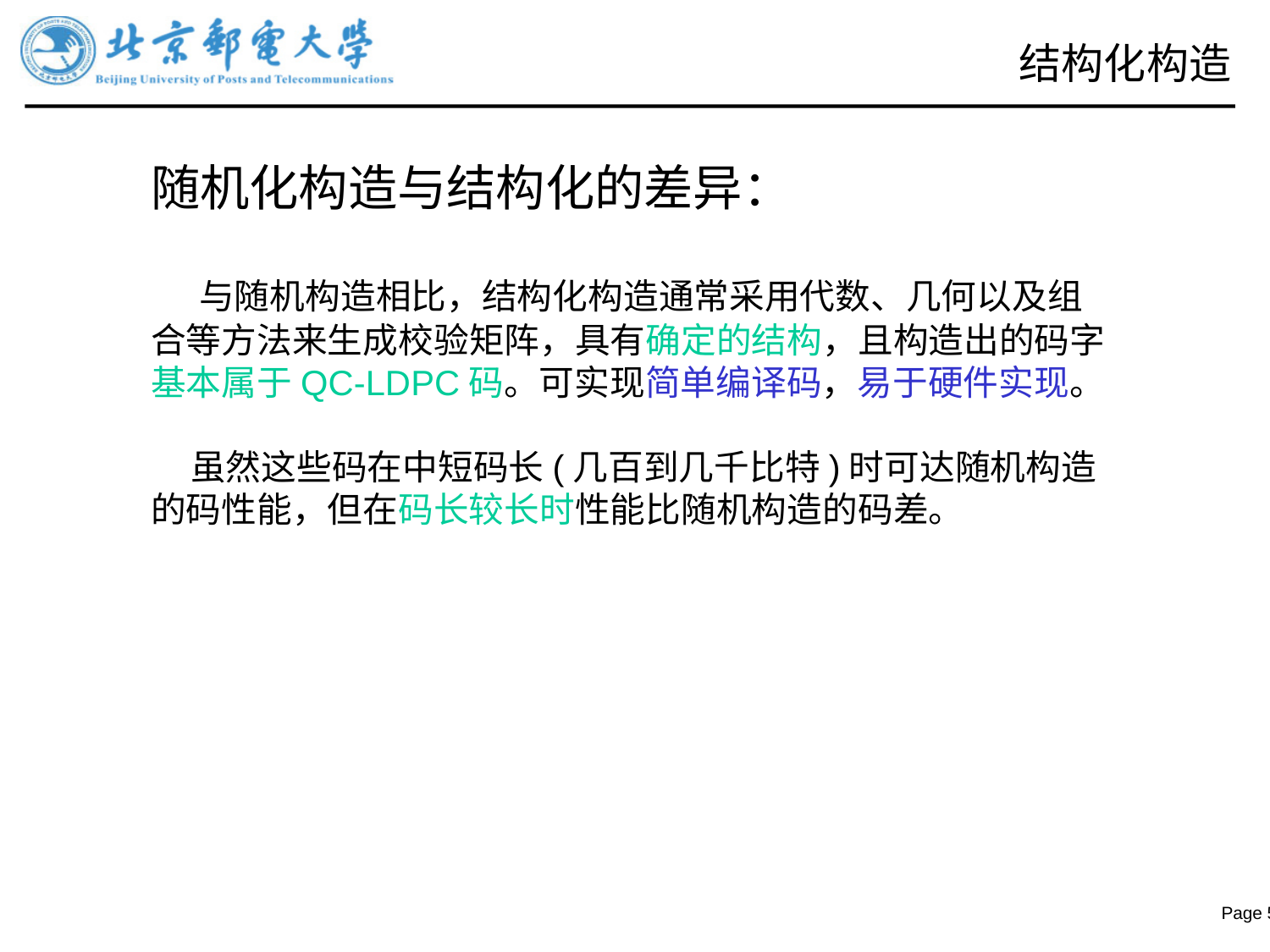

# 结构化构造
随机化构造与结构化的差异：

    与随机构造相比，结构化构造通常采用代数、几何以及组合等方法来生成校验矩阵，具有确定的结构，且构造出的码字基本属于QC-LDPC码。可实现简单编译码，易于硬件实现。

    虽然这些码在中短码长(几百到几千比特)时可达随机构造的码性能，但在码长较长时性能比随机构造的码差。